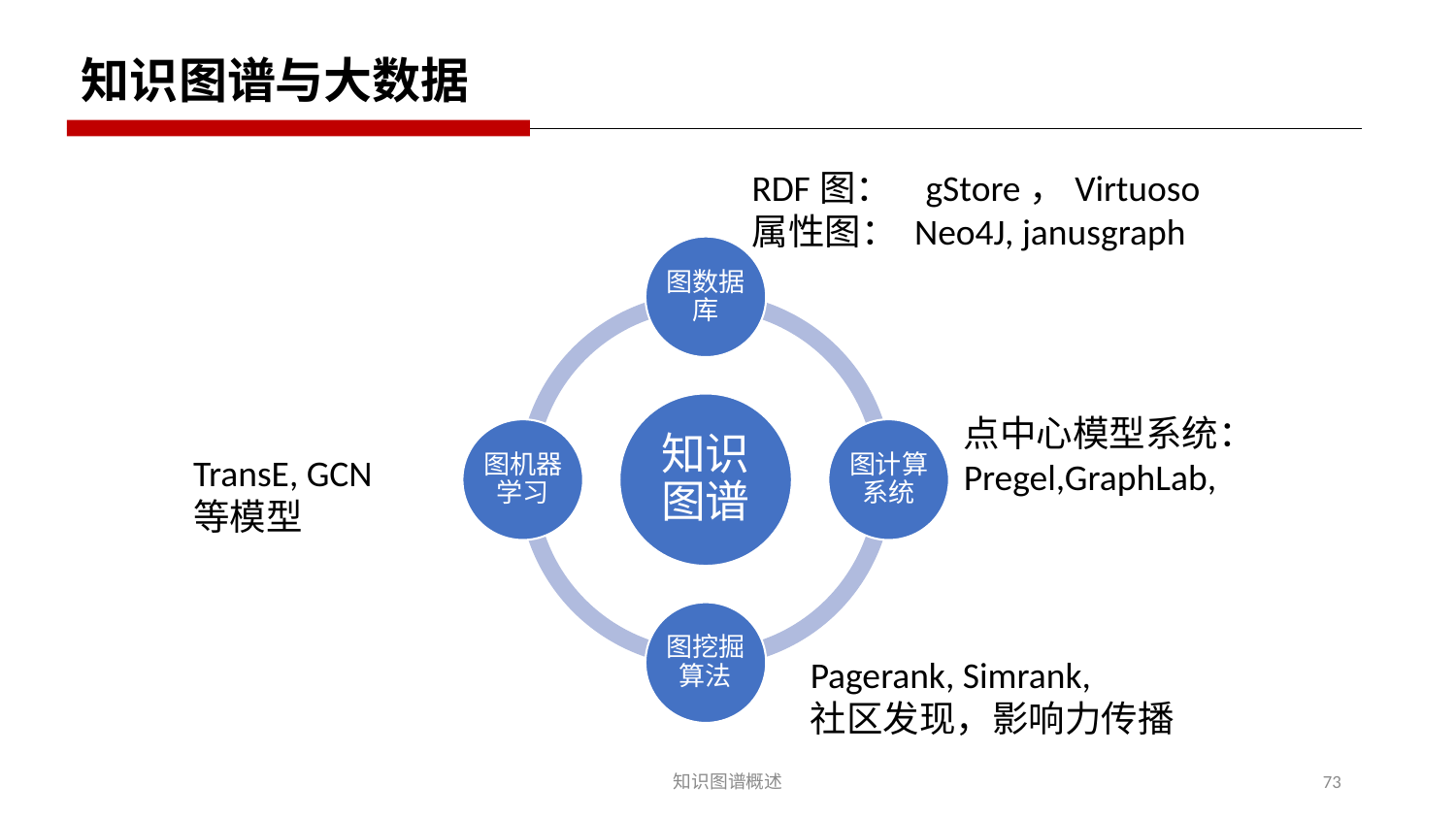

知识图谱与大数据

RDF图：   gStore，Virtuoso
属性图： Neo4J, janusgraph
知识图谱
图数据库
图计算系统
图挖掘算法
图机器学习
点中心模型系统：Pregel,GraphLab,
TransE, GCN
等模型
Pagerank, Simrank,
社区发现，影响力传播
知识图谱概述
73